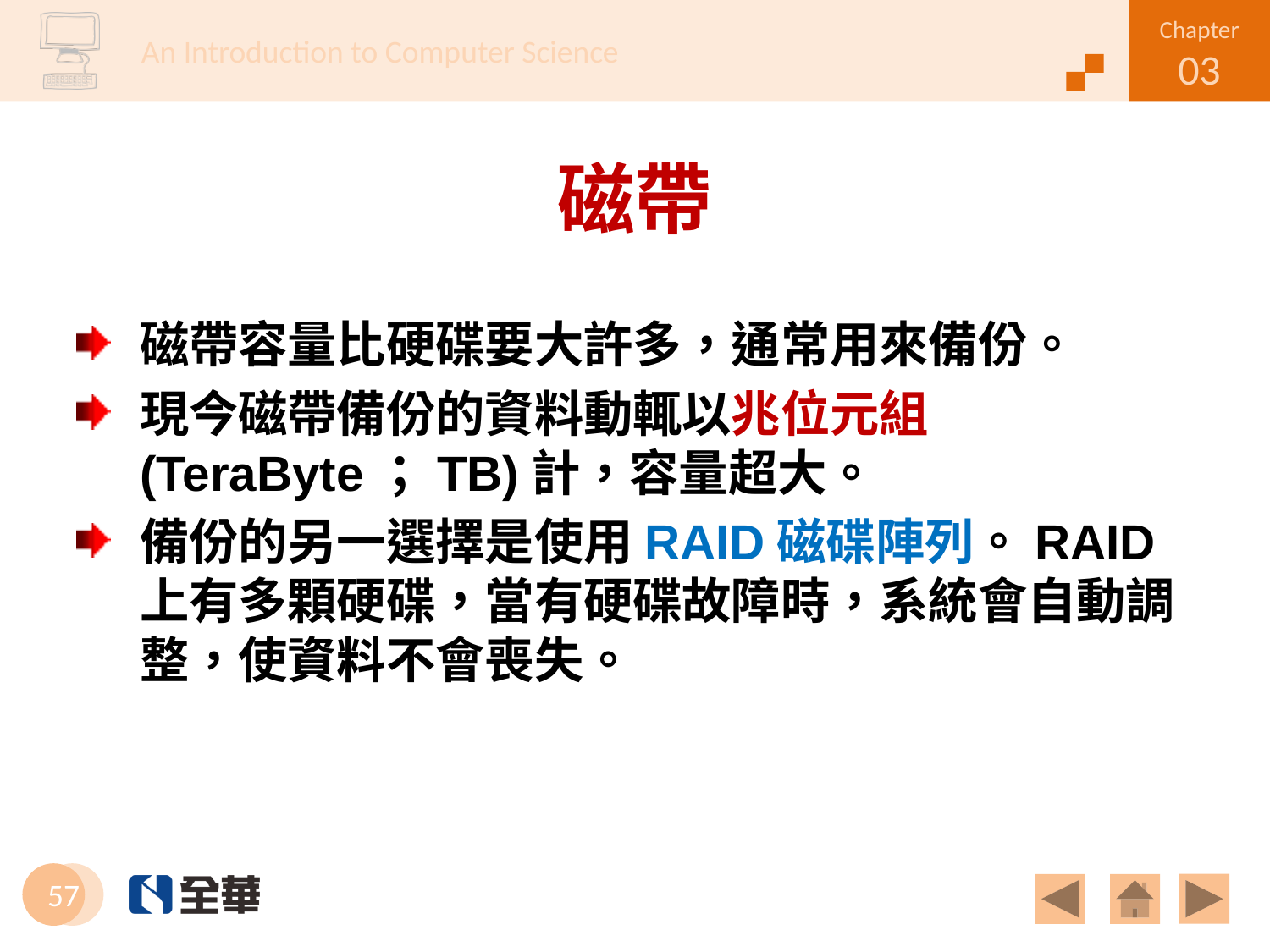

# 磁帶
磁帶容量比硬碟要大許多，通常用來備份。
現今磁帶備份的資料動輒以兆位元組(TeraByte；TB)計，容量超大。
備份的另一選擇是使用RAID磁碟陣列。RAID上有多顆硬碟，當有硬碟故障時，系統會自動調整，使資料不會喪失。